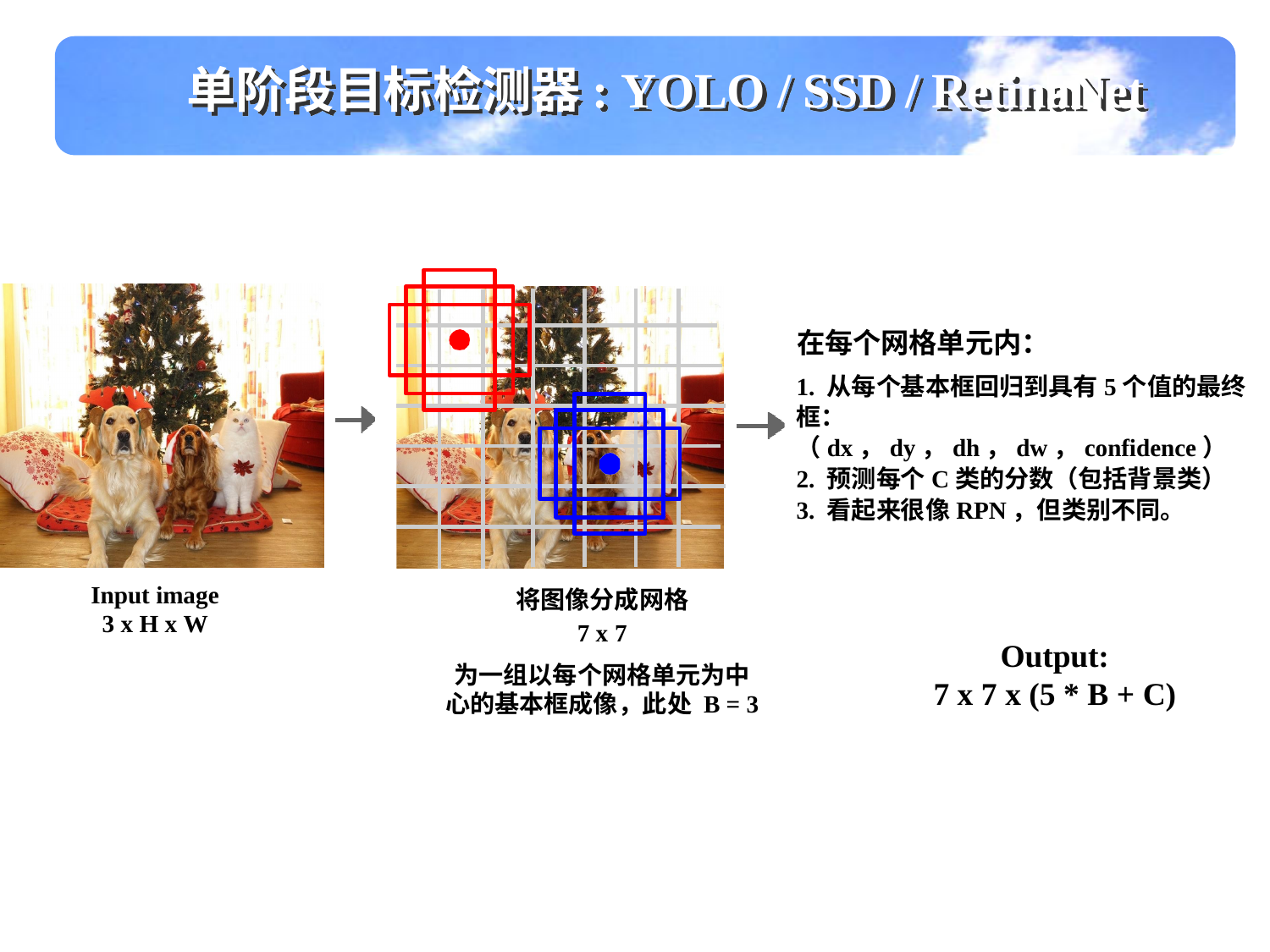

单阶段目标检测器: YOLO / SSD / RetinaNet

在每个网格单元内：
1. 从每个基本框回归到具有5个值的最终框：
（dx，dy，dh，dw，confidence）
2. 预测每个C类的分数（包括背景类）
3. 看起来很像RPN，但类别不同。

Input image  3 x H x W
将图像分成网格
7 x 7
为一组以每个网格单元为中心的基本框成像，此处 B = 3
Output:
7 x 7 x (5 * B + C)